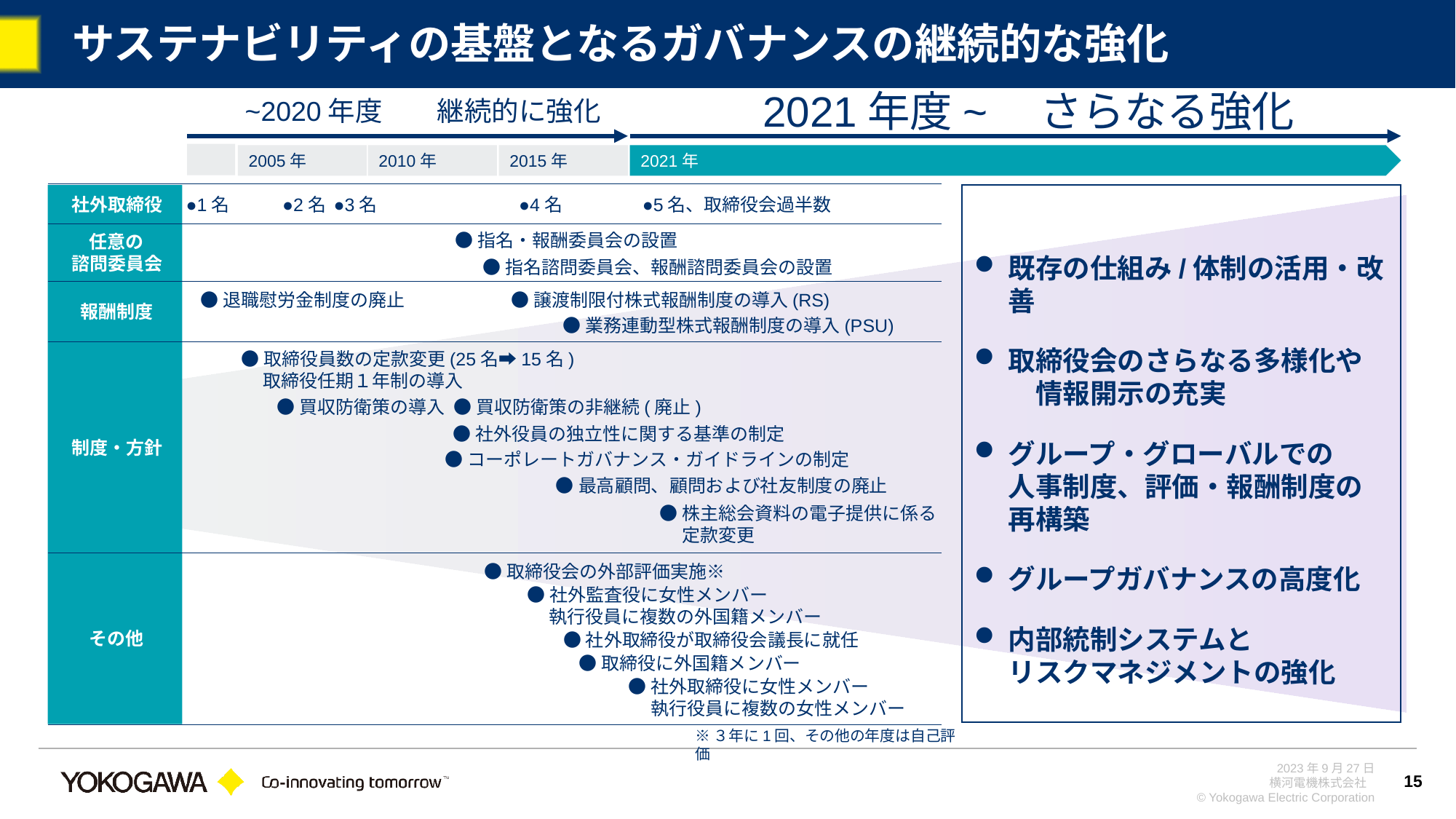

# サステナビリティの基盤となるガバナンスの継続的な強化
~2020年度　　継続的に強化
2021年度~　さらなる強化

2005年
2010年
2015年
2021年
社外取締役
任意の
諮問委員会
報酬制度
制度・方針
その他

●1名
●2名
●3名
●4名
●5名、取締役会過半数
●指名・報酬委員会の設置
既存の仕組み/体制の活用・改善
取締役会のさらなる多様化や  　情報開示の充実
グループ・グローバルでの
人事制度、評価・報酬制度の
再構築
グループガバナンスの高度化
内部統制システムと
リスクマネジメントの強化
●指名諮問委員会、報酬諮問委員会の設置
●退職慰労金制度の廃止
●譲渡制限付株式報酬制度の導入(RS)
●業務連動型株式報酬制度の導入(PSU)
●取締役員数の定款変更(25名➡15名)
　 取締役任期１年制の導入
●買収防衛策の導入
●買収防衛策の非継続(廃止)
●社外役員の独立性に関する基準の制定
●コーポレートガバナンス・ガイドラインの制定
●最高顧問、顧問および社友制度の廃止
●株主総会資料の電子提供に係る
　 定款変更
●取締役会の外部評価実施※
●社外監査役に女性メンバー
　 執行役員に複数の外国籍メンバー
●社外取締役が取締役会議長に就任
●取締役に外国籍メンバー
●社外取締役に女性メンバー
　 執行役員に複数の女性メンバー
※３年に1回、その他の年度は自己評価
15